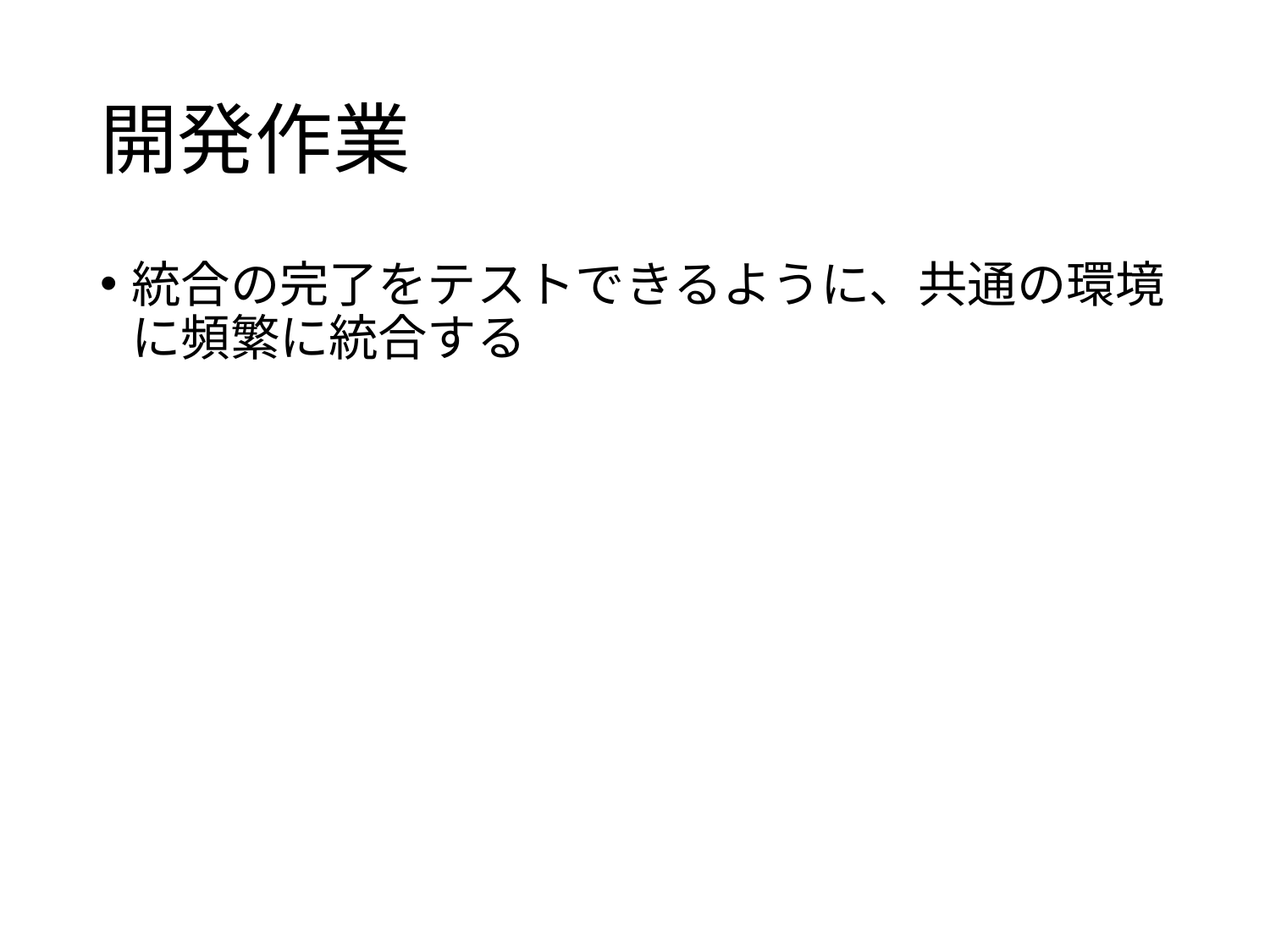

# 開発作業
統合の完了をテストできるように、共通の環境に頻繁に統合する